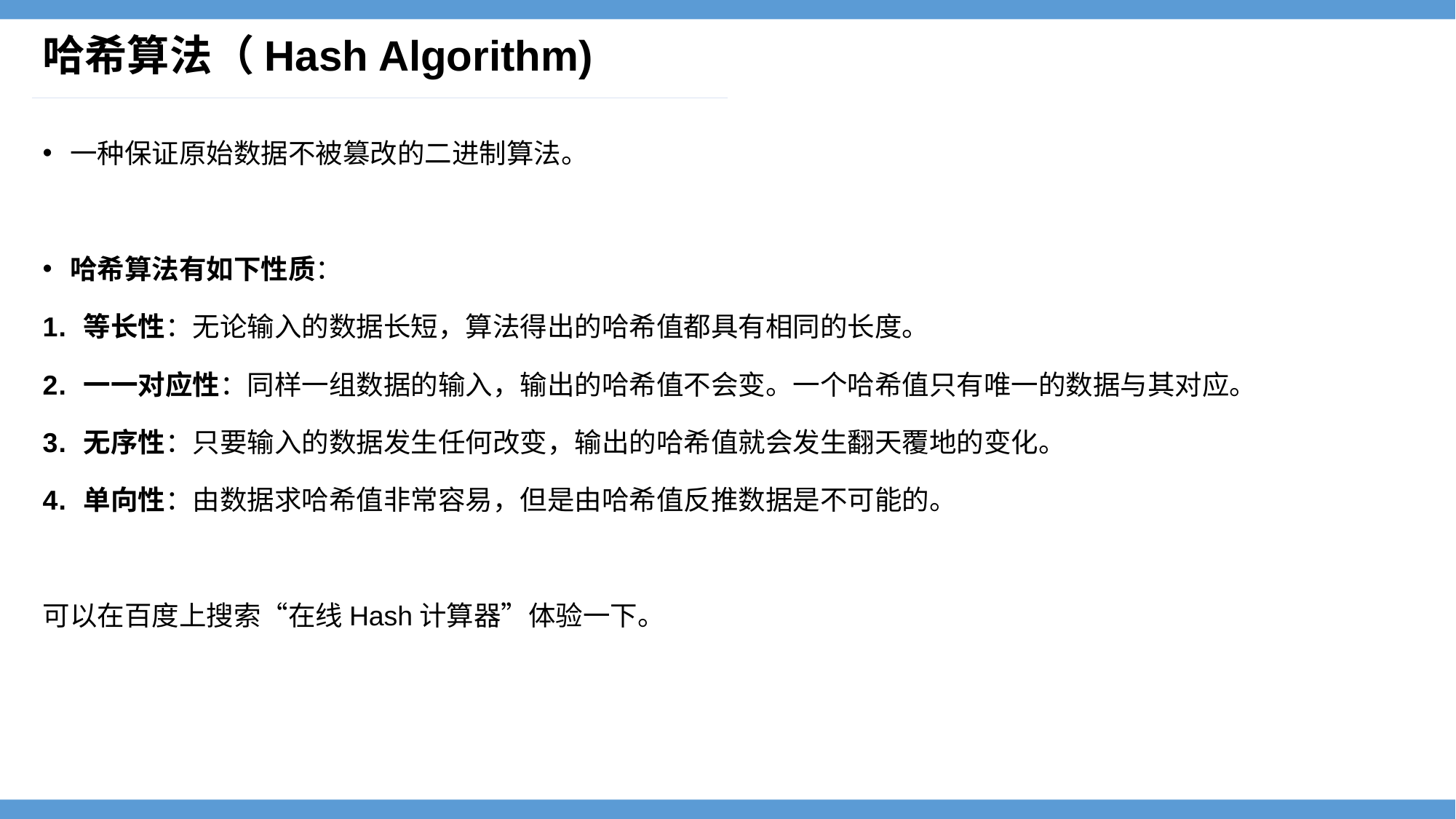

# 哈希算法（Hash Algorithm)
一种保证原始数据不被篡改的二进制算法。

哈希算法有如下性质：
等长性：无论输入的数据长短，算法得出的哈希值都具有相同的长度。
一一对应性：同样一组数据的输入，输出的哈希值不会变。一个哈希值只有唯一的数据与其对应。
无序性：只要输入的数据发生任何改变，输出的哈希值就会发生翻天覆地的变化。
单向性：由数据求哈希值非常容易，但是由哈希值反推数据是不可能的。

可以在百度上搜索“在线Hash计算器”体验一下。